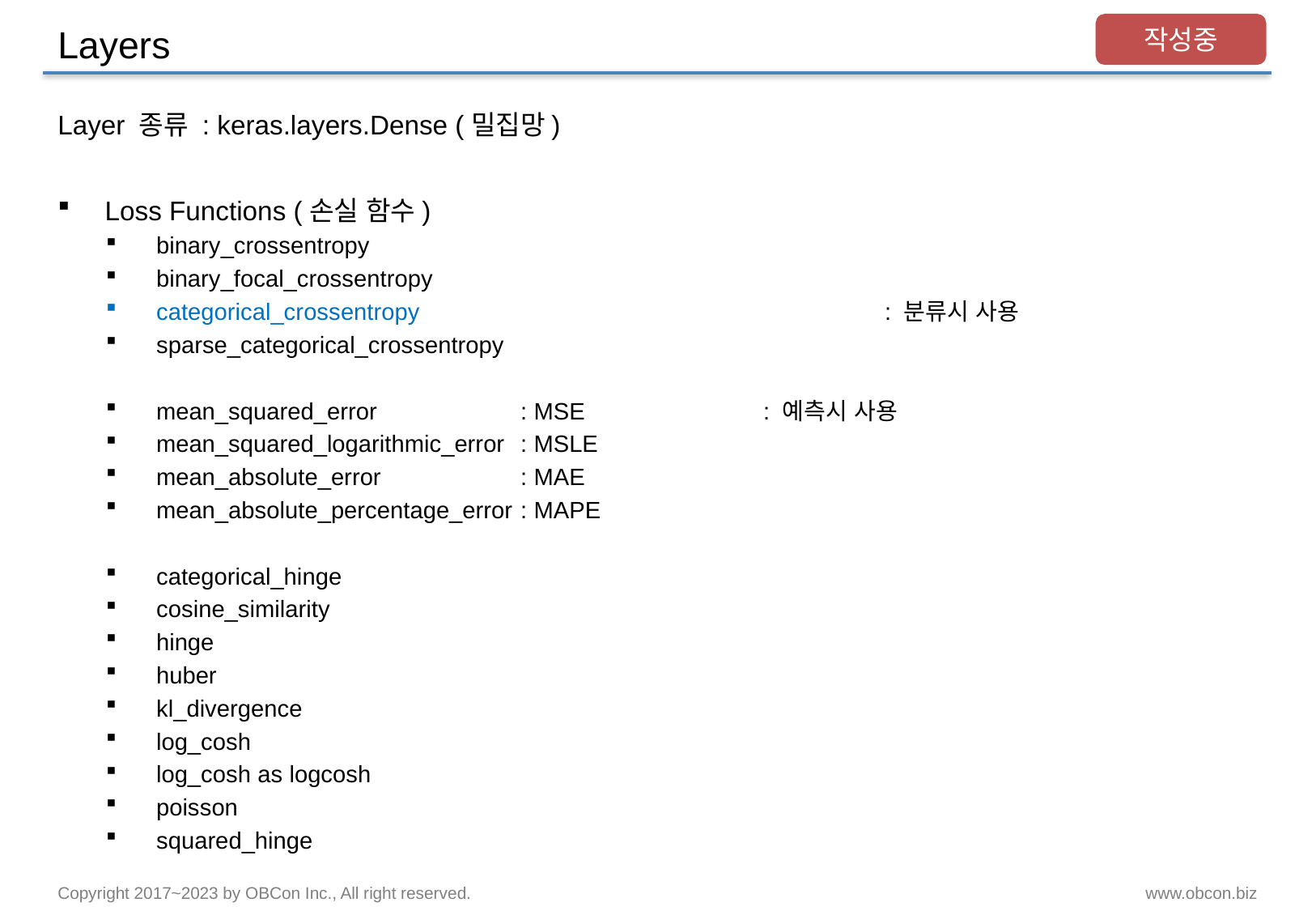

# Layers
작성중
Layer 종류 : keras.layers.Dense (밀집망)
Loss Functions (손실 함수)
binary_crossentropy
binary_focal_crossentropy
categorical_crossentropy				: 분류시 사용
sparse_categorical_crossentropy

mean_squared_error		: MSE		: 예측시 사용
mean_squared_logarithmic_error	: MSLE
mean_absolute_error		: MAE
mean_absolute_percentage_error	: MAPE

categorical_hinge
cosine_similarity
hinge
huber
kl_divergence
log_cosh
log_cosh as logcosh
poisson
squared_hinge